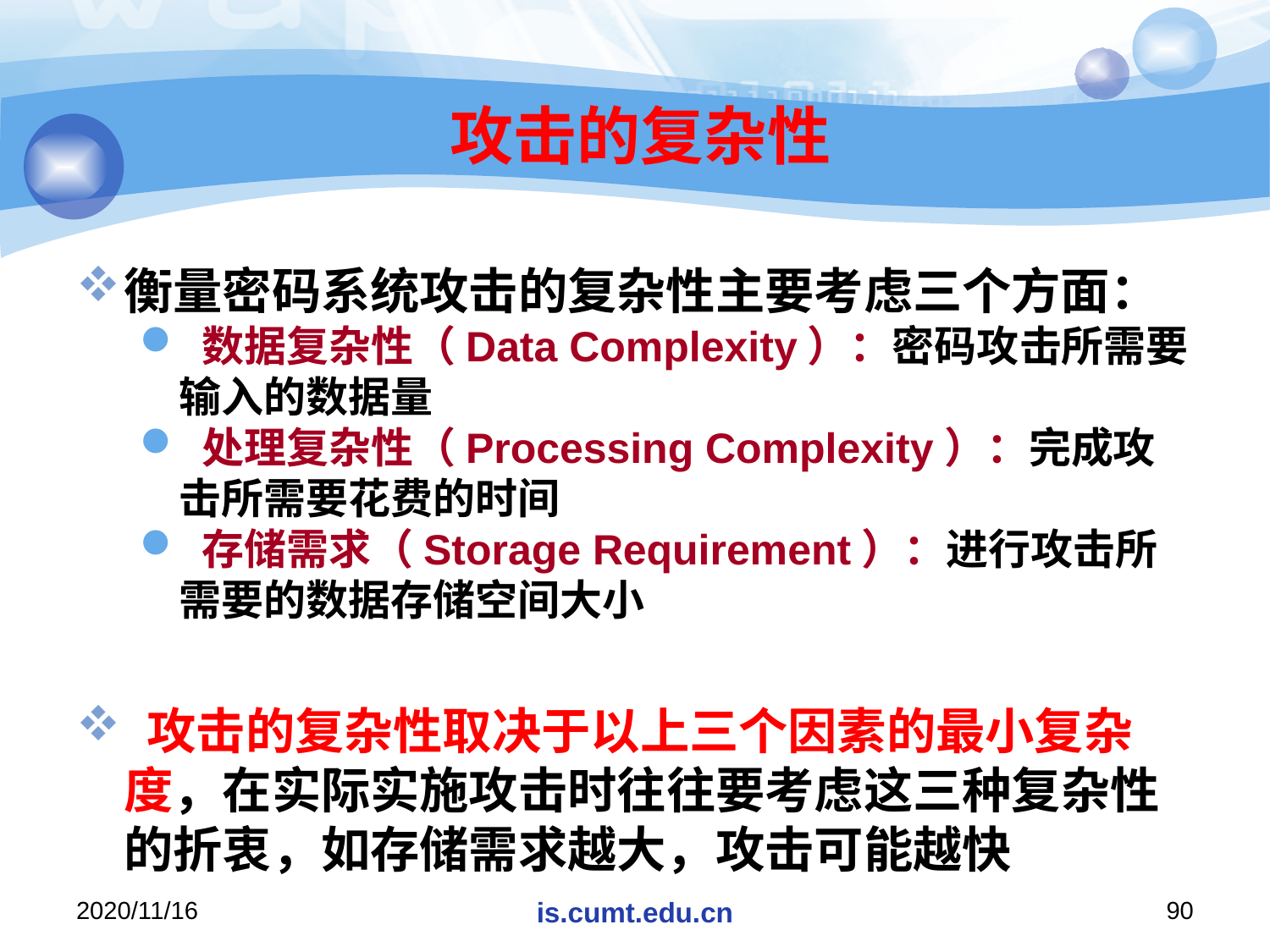

# 攻击的复杂性
衡量密码系统攻击的复杂性主要考虑三个方面：
 数据复杂性（Data Complexity）：密码攻击所需要输入的数据量
 处理复杂性（Processing Complexity）：完成攻击所需要花费的时间
 存储需求（Storage Requirement）：进行攻击所需要的数据存储空间大小

 攻击的复杂性取决于以上三个因素的最小复杂度，在实际实施攻击时往往要考虑这三种复杂性的折衷，如存储需求越大，攻击可能越快

2020/11/16
is.cumt.edu.cn
90